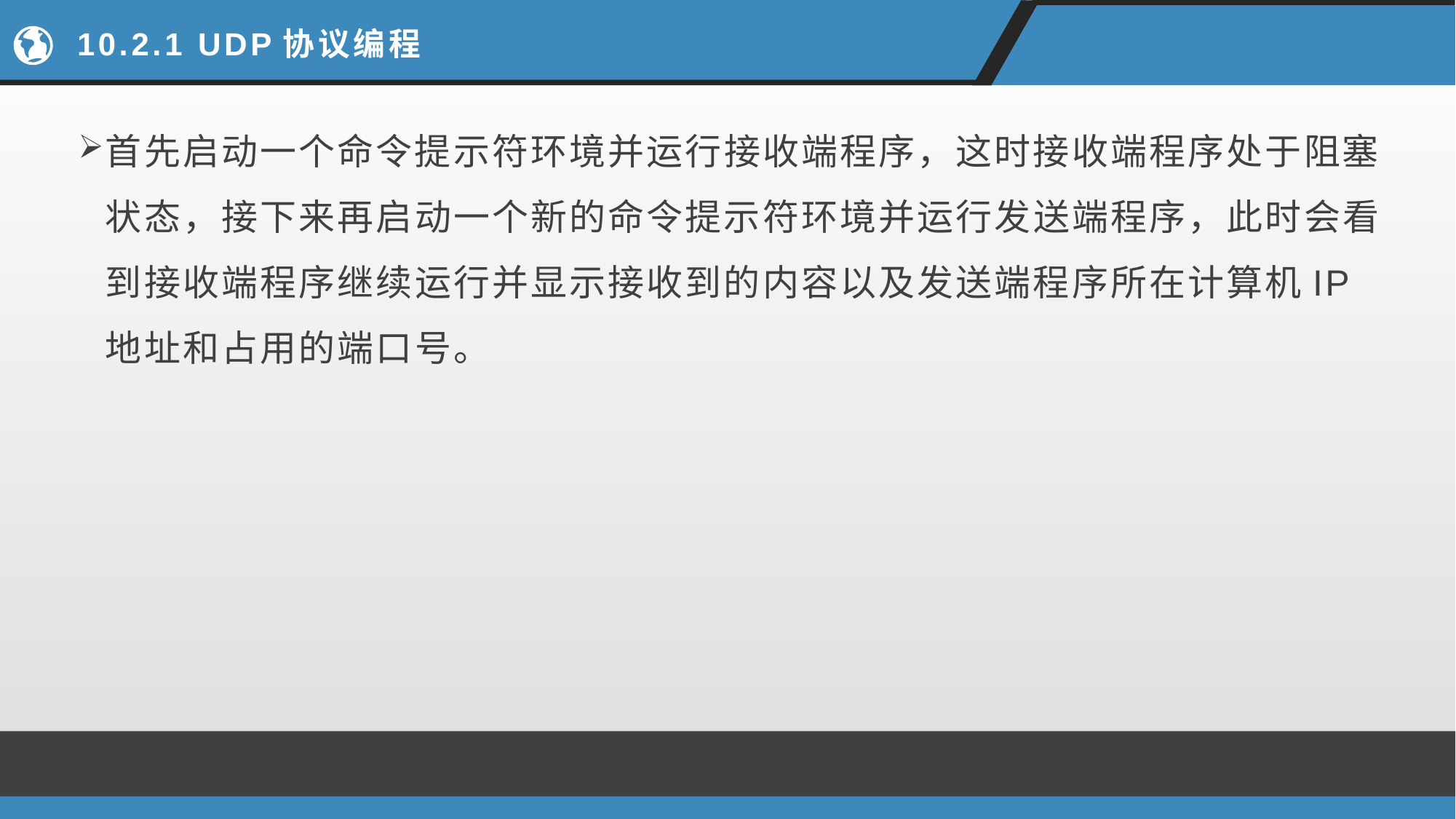

# 10.2.1 UDP协议编程

首先启动一个命令提示符环境并运行接收端程序，这时接收端程序处于阻塞状态，接下来再启动一个新的命令提示符环境并运行发送端程序，此时会看到接收端程序继续运行并显示接收到的内容以及发送端程序所在计算机IP地址和占用的端口号。